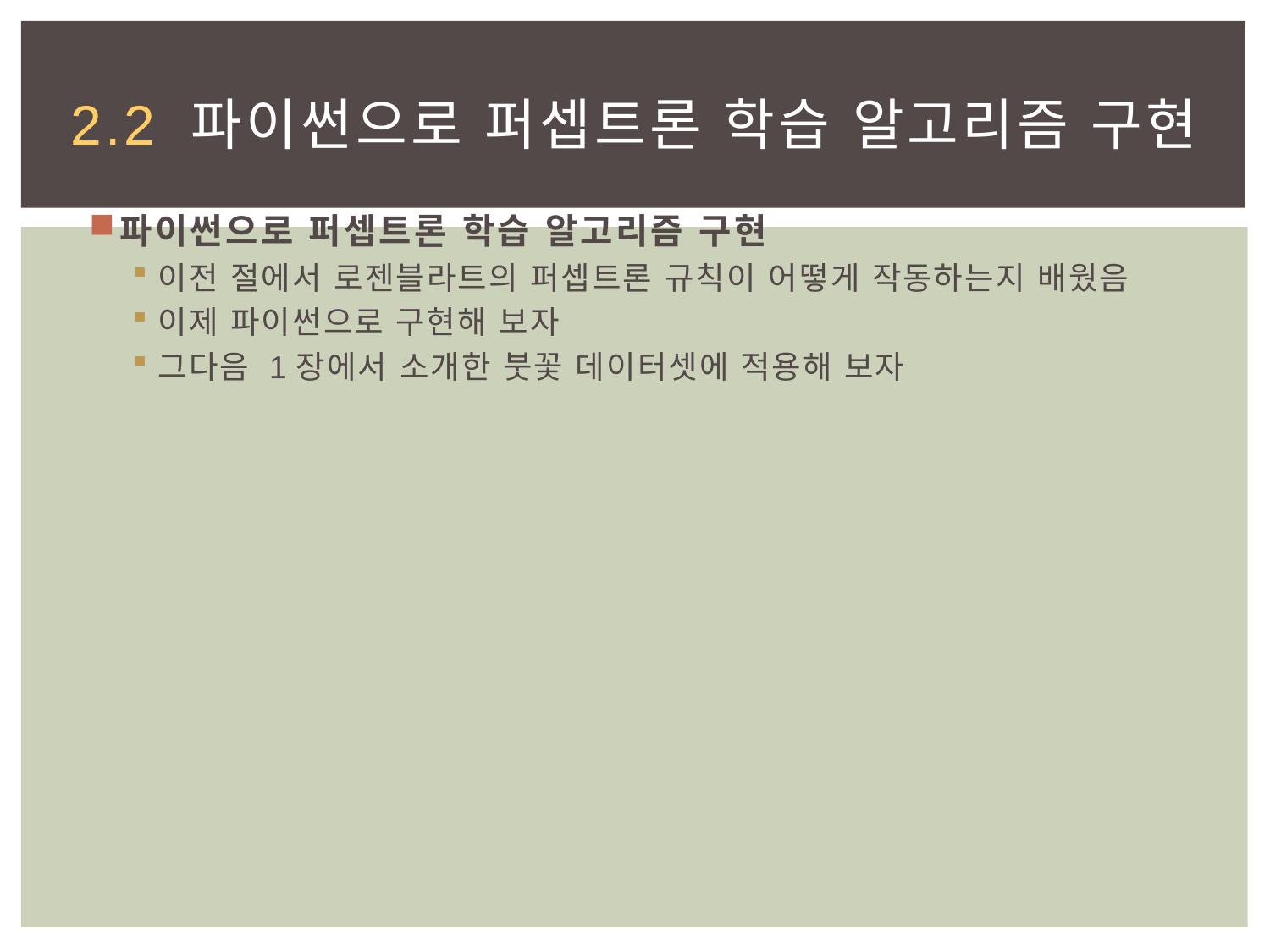

# 2.2 파이썬으로 퍼셉트론 학습 알고리즘 구현
파이썬으로 퍼셉트론 학습 알고리즘 구현
이전 절에서 로젠블라트의 퍼셉트론 규칙이 어떻게 작동하는지 배웠음
이제 파이썬으로 구현해 보자
그다음 1장에서 소개한 붓꽃 데이터셋에 적용해 보자